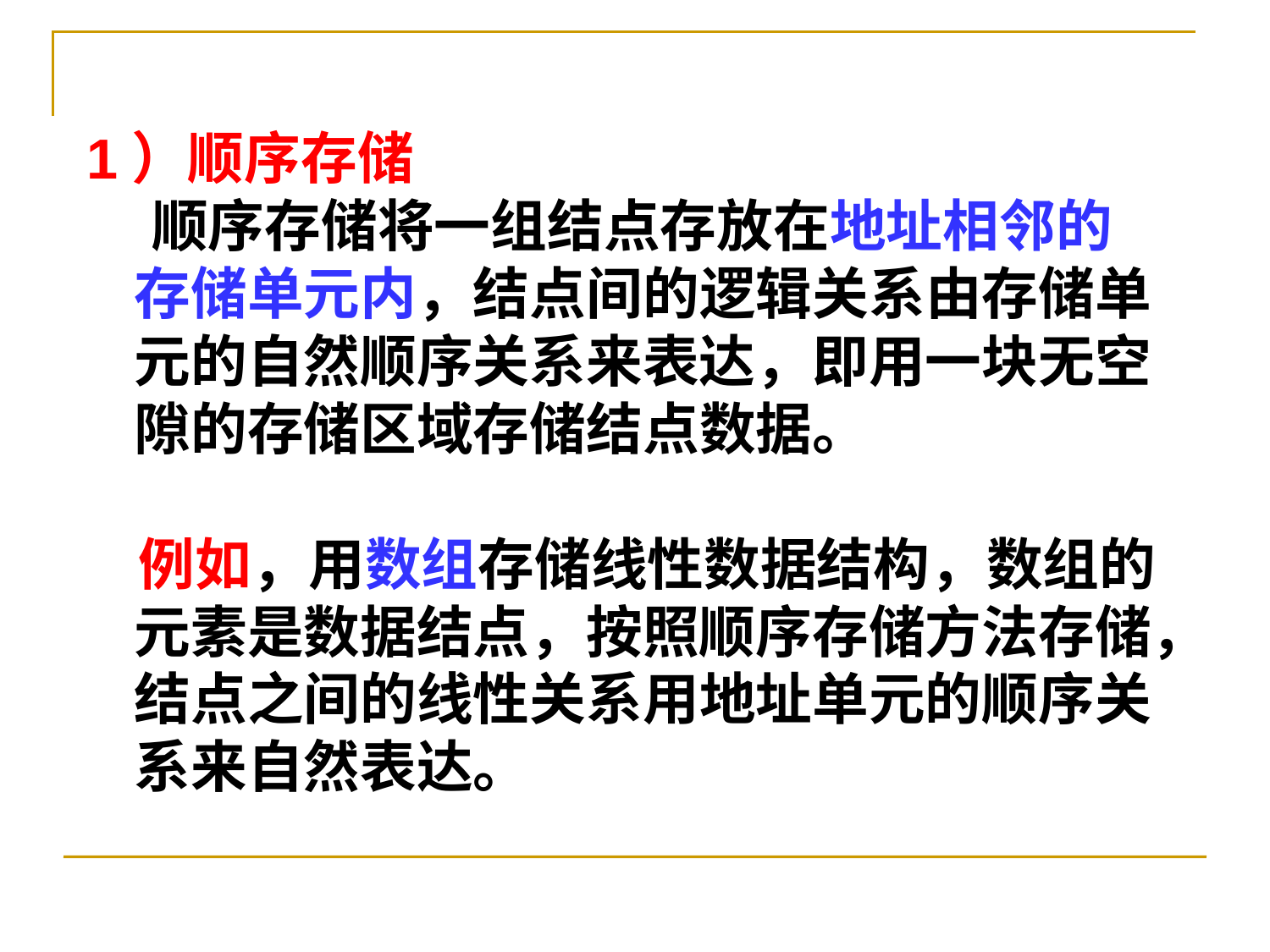

1）顺序存储
    顺序存储将一组结点存放在地址相邻的存储单元内，结点间的逻辑关系由存储单元的自然顺序关系来表达，即用一块无空隙的存储区域存储结点数据。

   例如，用数组存储线性数据结构，数组的元素是数据结点，按照顺序存储方法存储，结点之间的线性关系用地址单元的顺序关系来自然表达。